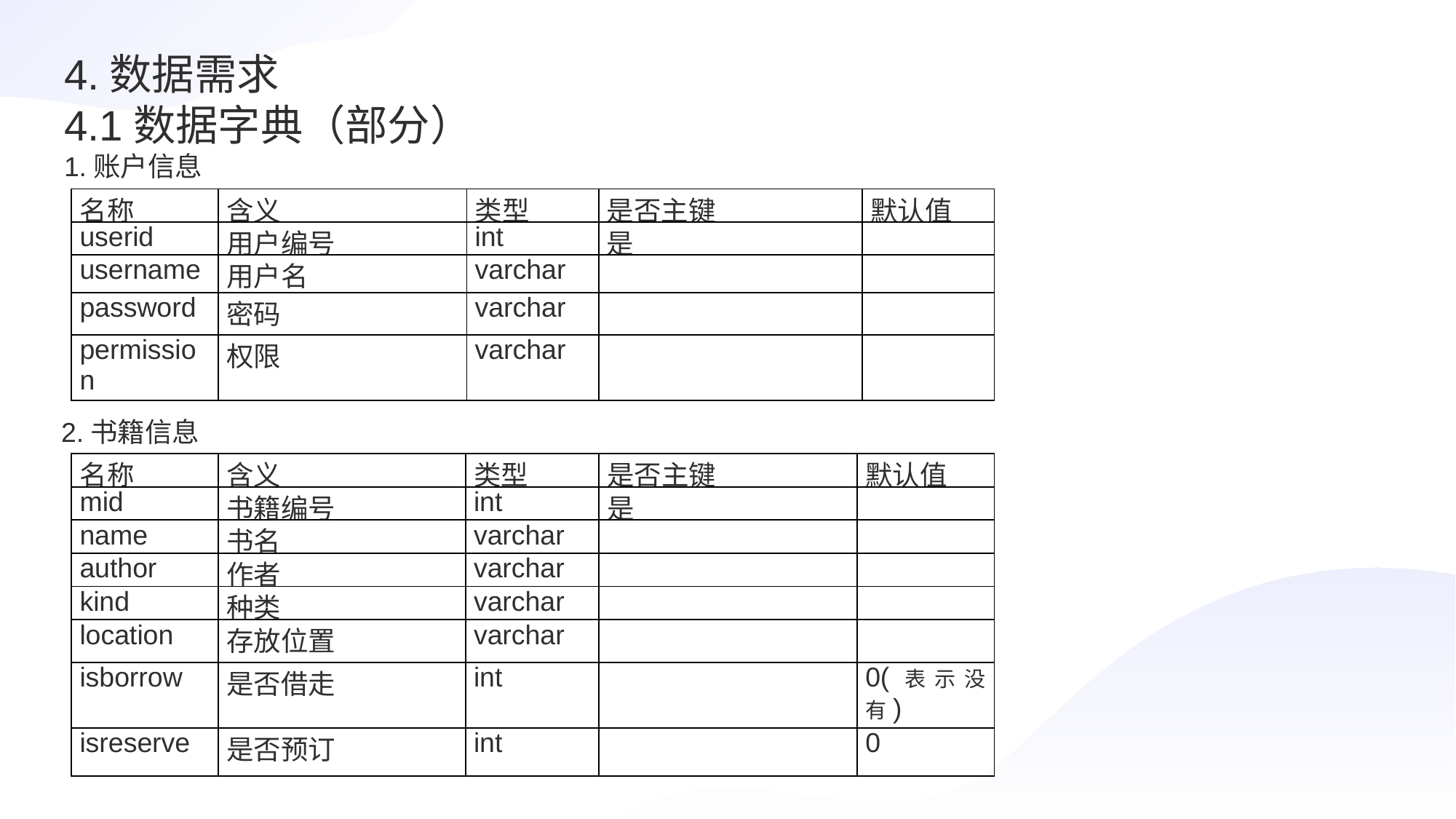

4.数据需求
4.1数据字典（部分）
1.账户信息
| 名称 | 含义 | 类型 | 是否主键 | 默认值 |
| --- | --- | --- | --- | --- |
| userid | 用户编号 | int | 是 |  |
| username | 用户名 | varchar |  |  |
| password | 密码 | varchar |  |  |
| permission | 权限 | varchar |  |  |
2.书籍信息
| 名称 | 含义 | 类型 | 是否主键 | 默认值 |
| --- | --- | --- | --- | --- |
| mid | 书籍编号 | int | 是 |  |
| name | 书名 | varchar |  |  |
| author | 作者 | varchar |  |  |
| kind | 种类 | varchar |  |  |
| location | 存放位置 | varchar |  |  |
| isborrow | 是否借走 | int |  | 0(表示没有) |
| isreserve | 是否预订 | int |  | 0 |